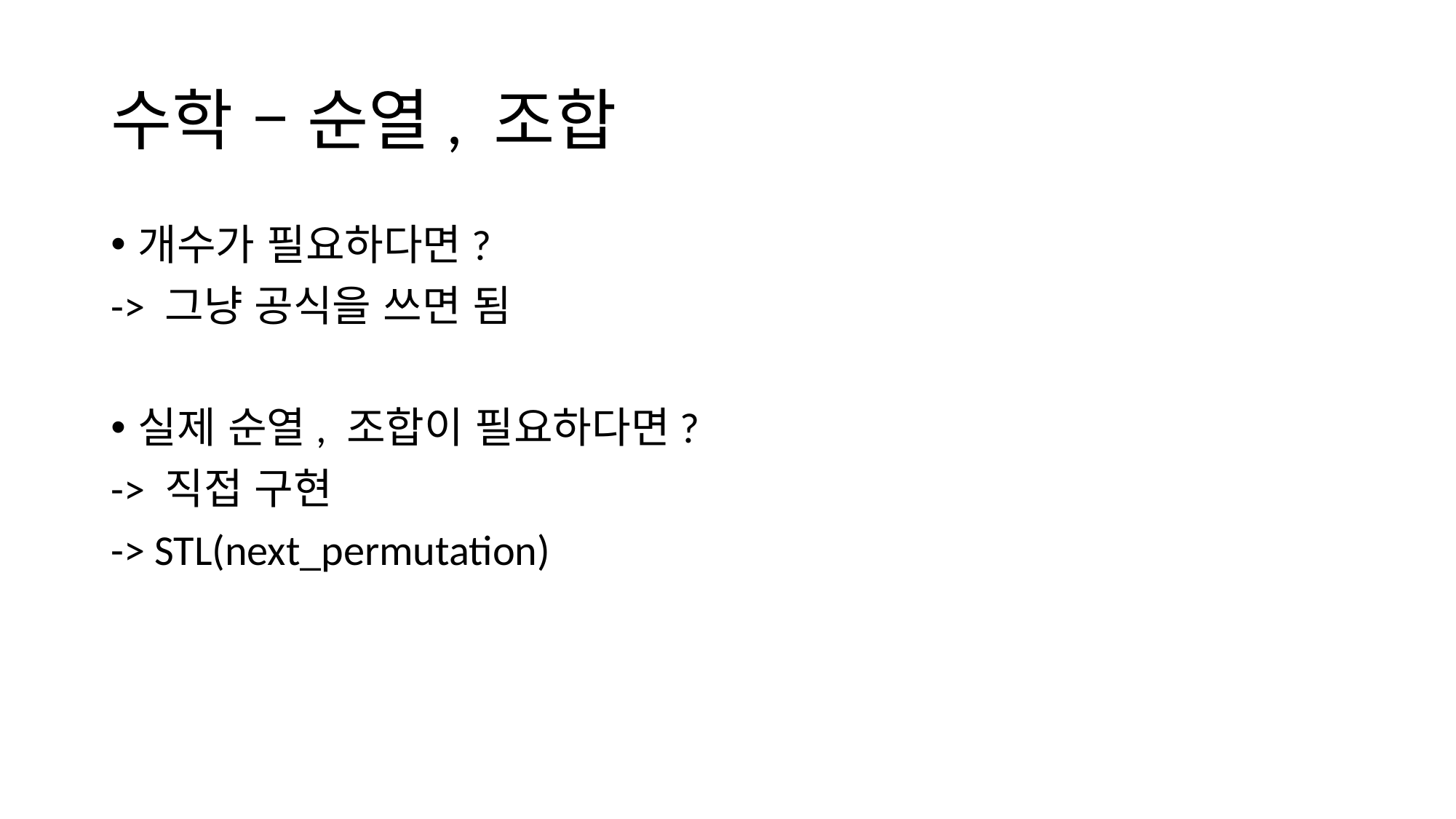

# 수학 – 순열, 조합
개수가 필요하다면?
-> 그냥 공식을 쓰면 됨

실제 순열, 조합이 필요하다면?
-> 직접 구현
-> STL(next_permutation)